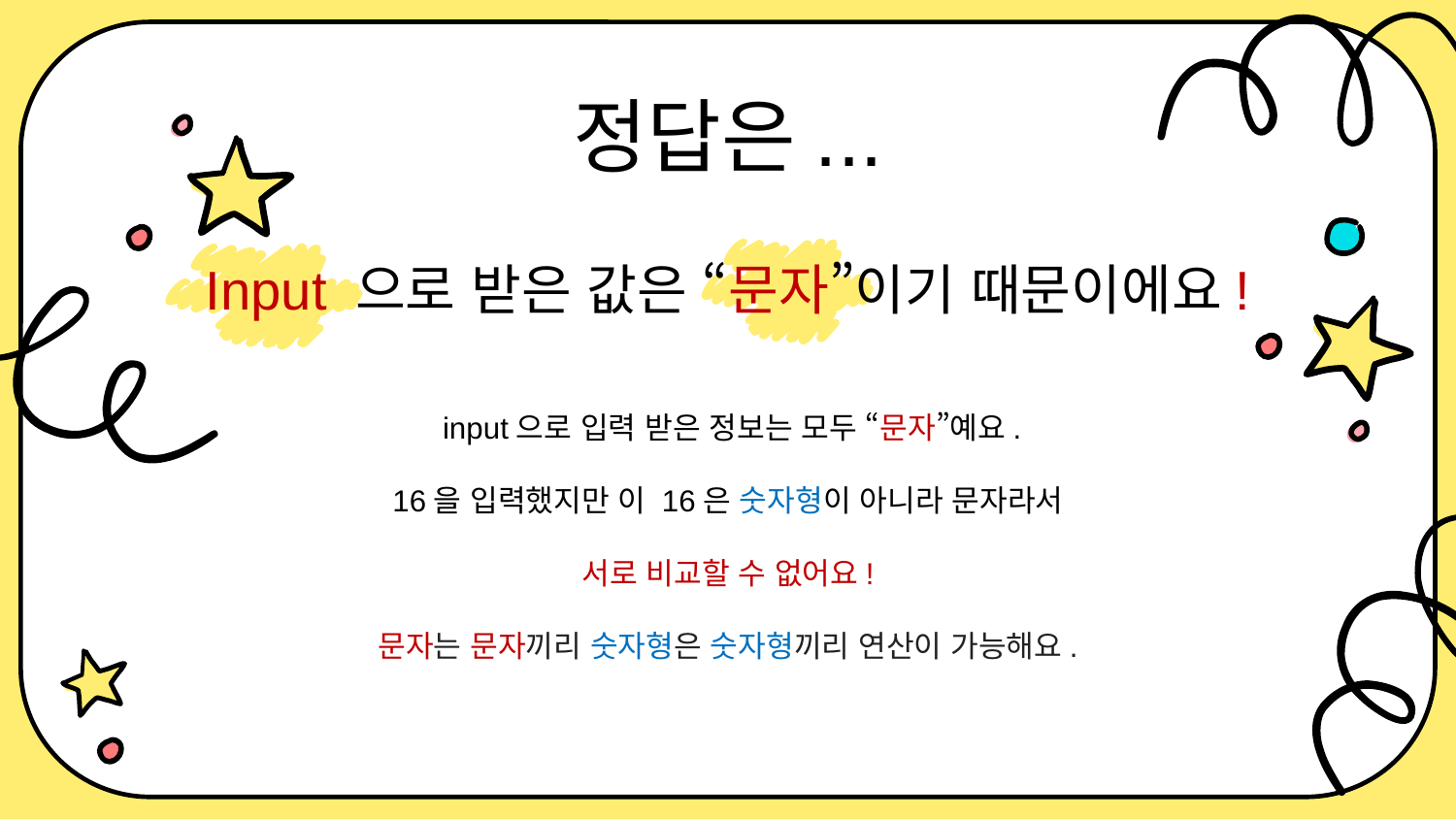

# 정답은...

Input 으로 받은 값은 “문자”이기 때문이에요!

 input으로 입력 받은 정보는 모두 “문자”예요.

16을 입력했지만 이 16은 숫자형이 아니라 문자라서

서로 비교할 수 없어요!

문자는 문자끼리 숫자형은 숫자형끼리 연산이 가능해요.